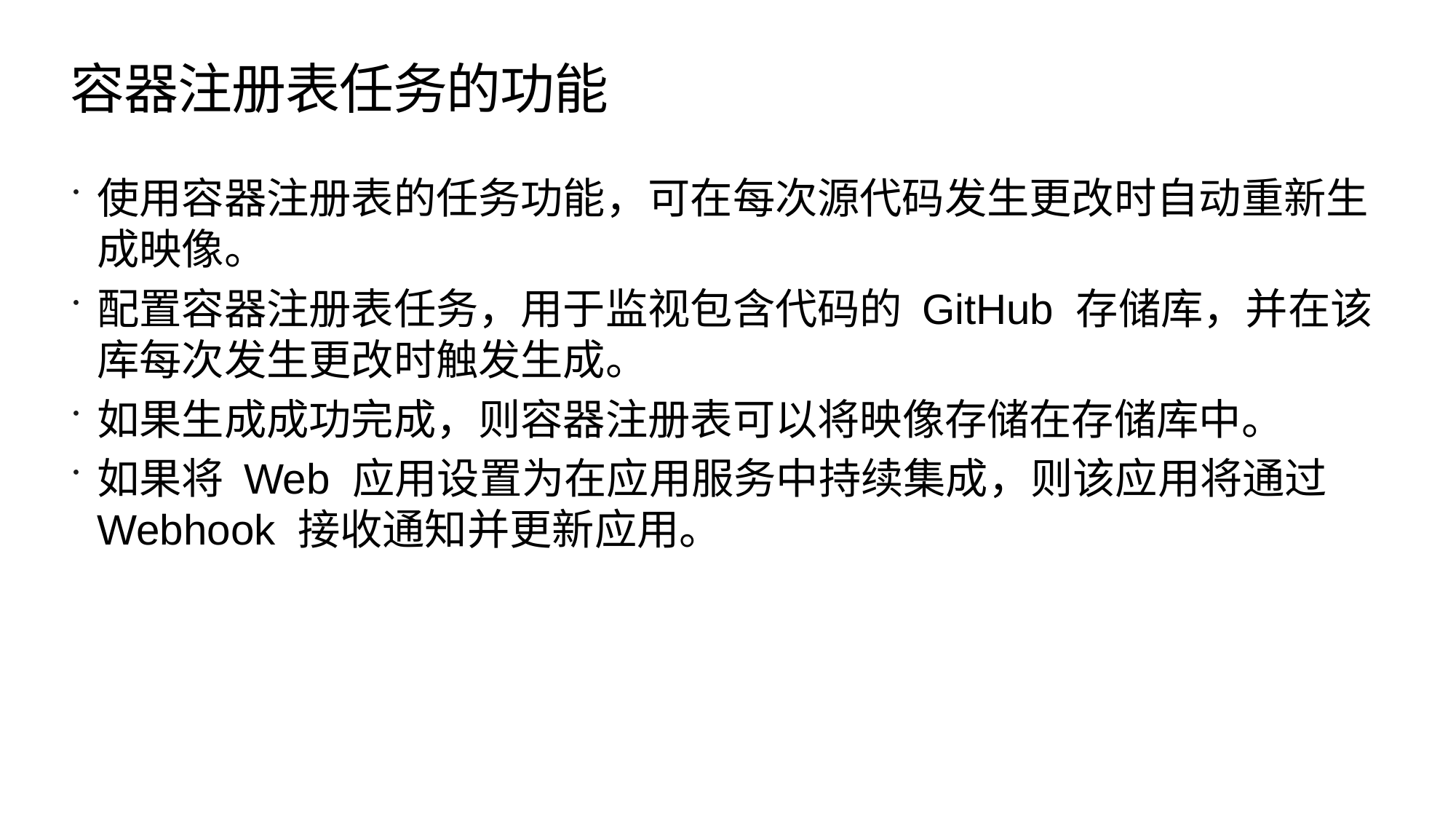

# 容器注册表任务的功能
使用容器注册表的任务功能，可在每次源代码发生更改时自动重新生成映像。
配置容器注册表任务，用于监视包含代码的 GitHub 存储库，并在该库每次发生更改时触发生成。
如果生成成功完成，则容器注册表可以将映像存储在存储库中。
如果将 Web 应用设置为在应用服务中持续集成，则该应用将通过 Webhook 接收通知并更新应用。